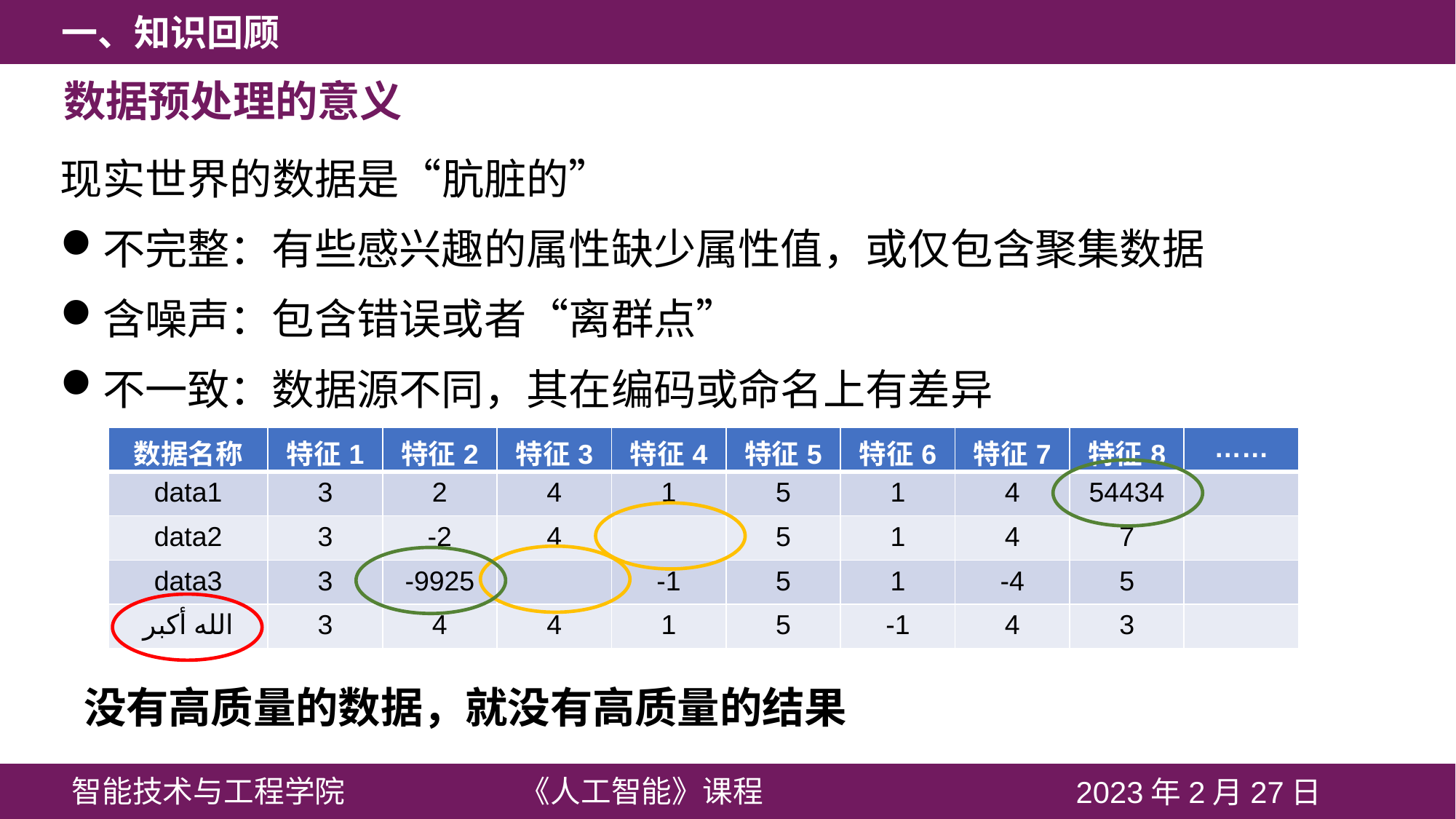

数据预处理的意义
现实世界的数据是“肮脏的”
不完整：有些感兴趣的属性缺少属性值，或仅包含聚集数据
含噪声：包含错误或者“离群点”
不一致：数据源不同，其在编码或命名上有差异
| 数据名称 | 特征1 | 特征2 | 特征3 | 特征4 | 特征5 | 特征6 | 特征7 | 特征8 | …… |
| --- | --- | --- | --- | --- | --- | --- | --- | --- | --- |
| data1 | 3 | 2 | 4 | 1 | 5 | 1 | 4 | 54434 |  |
| data2 | 3 | -2 | 4 |  | 5 | 1 | 4 | 7 |  |
| data3 | 3 | -9925 |  | -1 | 5 | 1 | -4 | 5 |  |
| الله أكبر | 3 | 4 | 4 | 1 | 5 | -1 | 4 | 3 |  |

没有高质量的数据，就没有高质量的结果